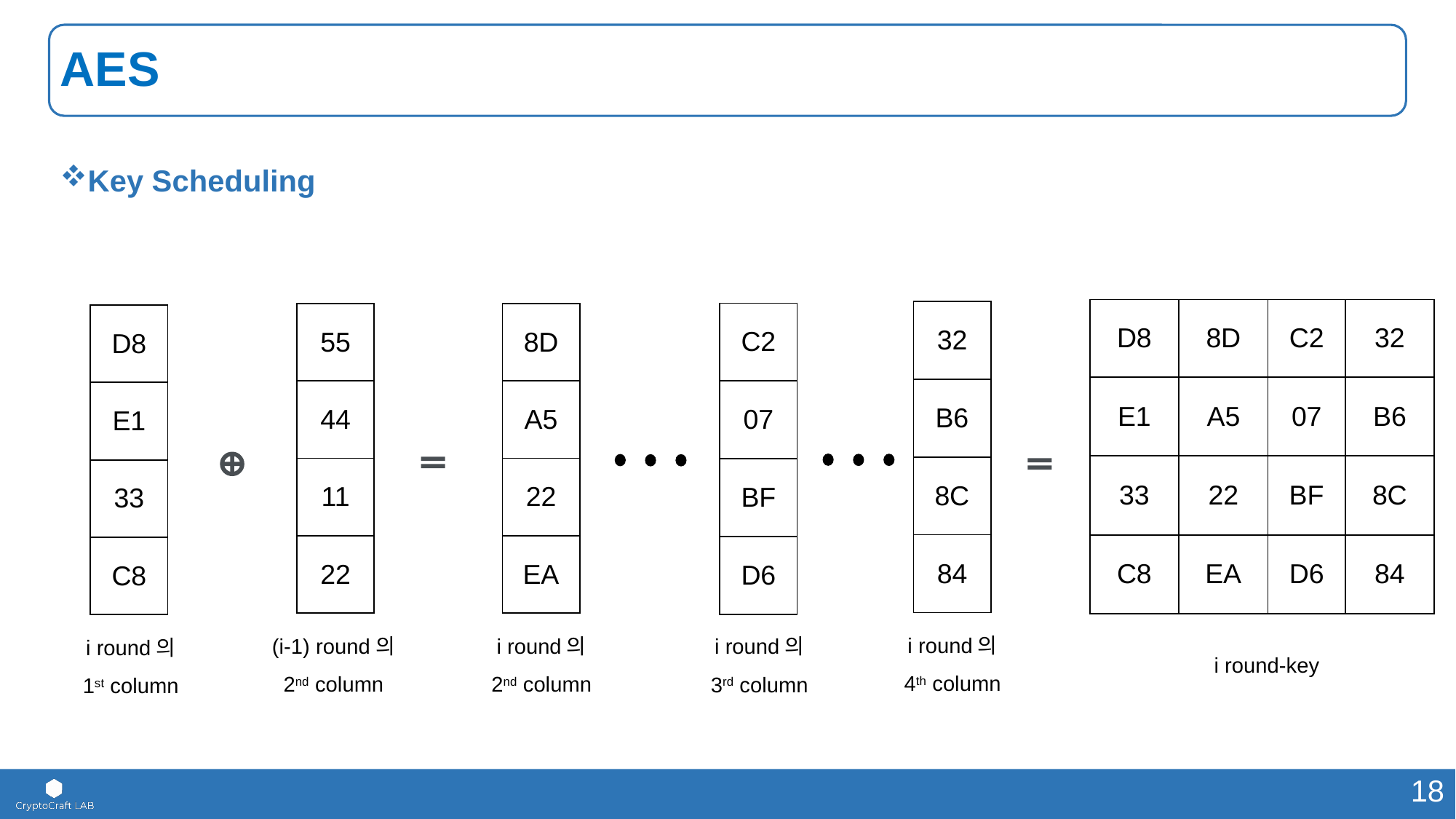

# AES
Key Scheduling
| D8 | 8D | C2 | 32 |
| --- | --- | --- | --- |
| E1 | A5 | 07 | B6 |
| 33 | 22 | BF | 8C |
| C8 | EA | D6 | 84 |
| 32 |
| --- |
| B6 |
| 8C |
| 84 |
| C2 |
| --- |
| 07 |
| BF |
| D6 |
| 8D |
| --- |
| A5 |
| 22 |
| EA |
| 55 |
| --- |
| 44 |
| 11 |
| 22 |
| D8 |
| --- |
| E1 |
| 33 |
| C8 |
=
⊕
=

i round의
4th column
i round의
2nd column
(i-1) round의
2nd column
i round의
3rd column
i round의
1st column
i round-key